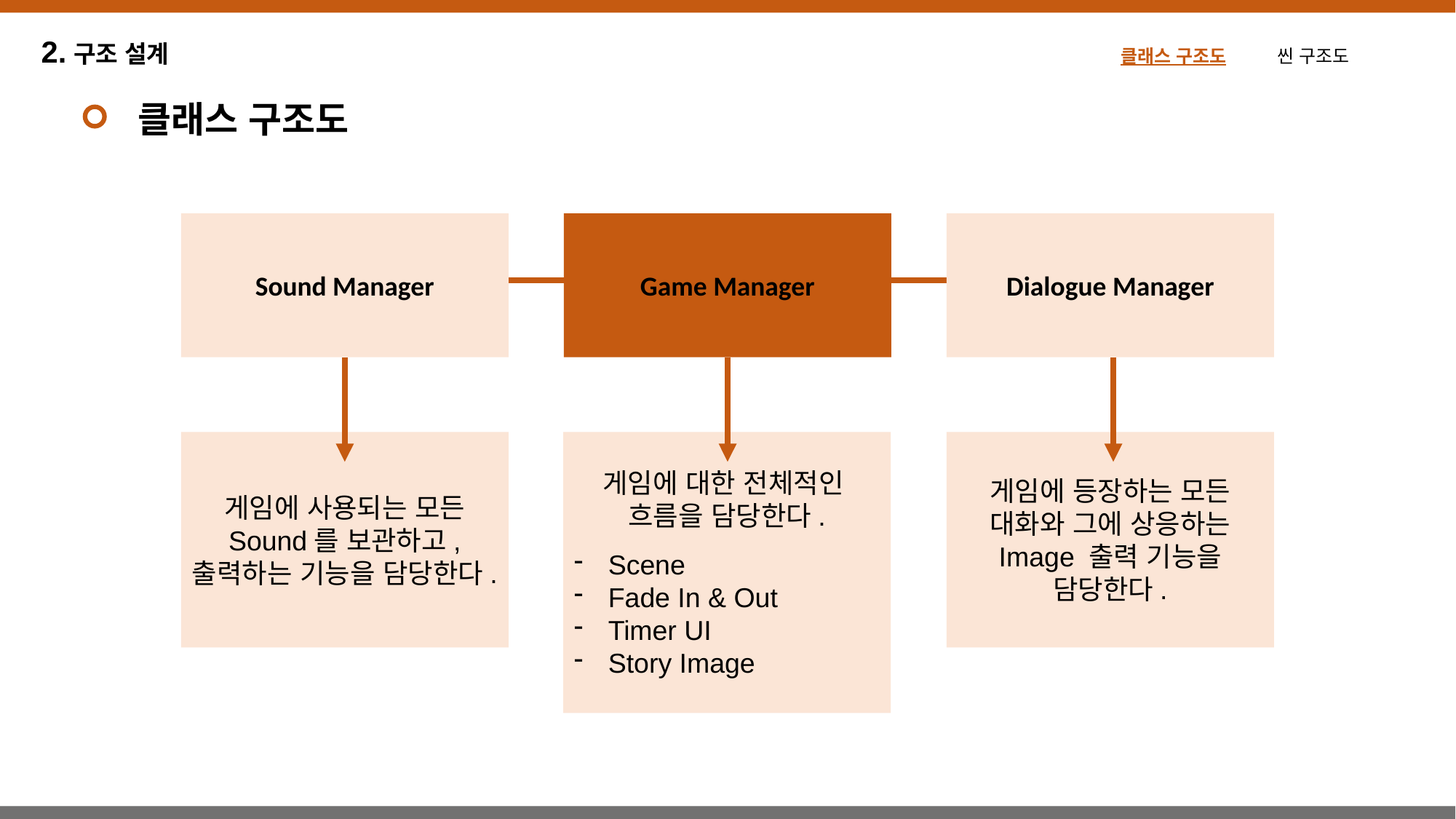

2.구조 설계
클래스 구조도          씬 구조도
클래스 구조도

Sound Manager
Game Manager
Dialogue Manager
게임에 대한 전체적인
흐름을 담당한다.

Scene
Fade In & Out
Timer UI
Story Image
게임에 사용되는 모든 Sound를 보관하고, 출력하는 기능을 담당한다.
게임에 등장하는 모든 대화와 그에 상응하는 Image 출력 기능을 담당한다.